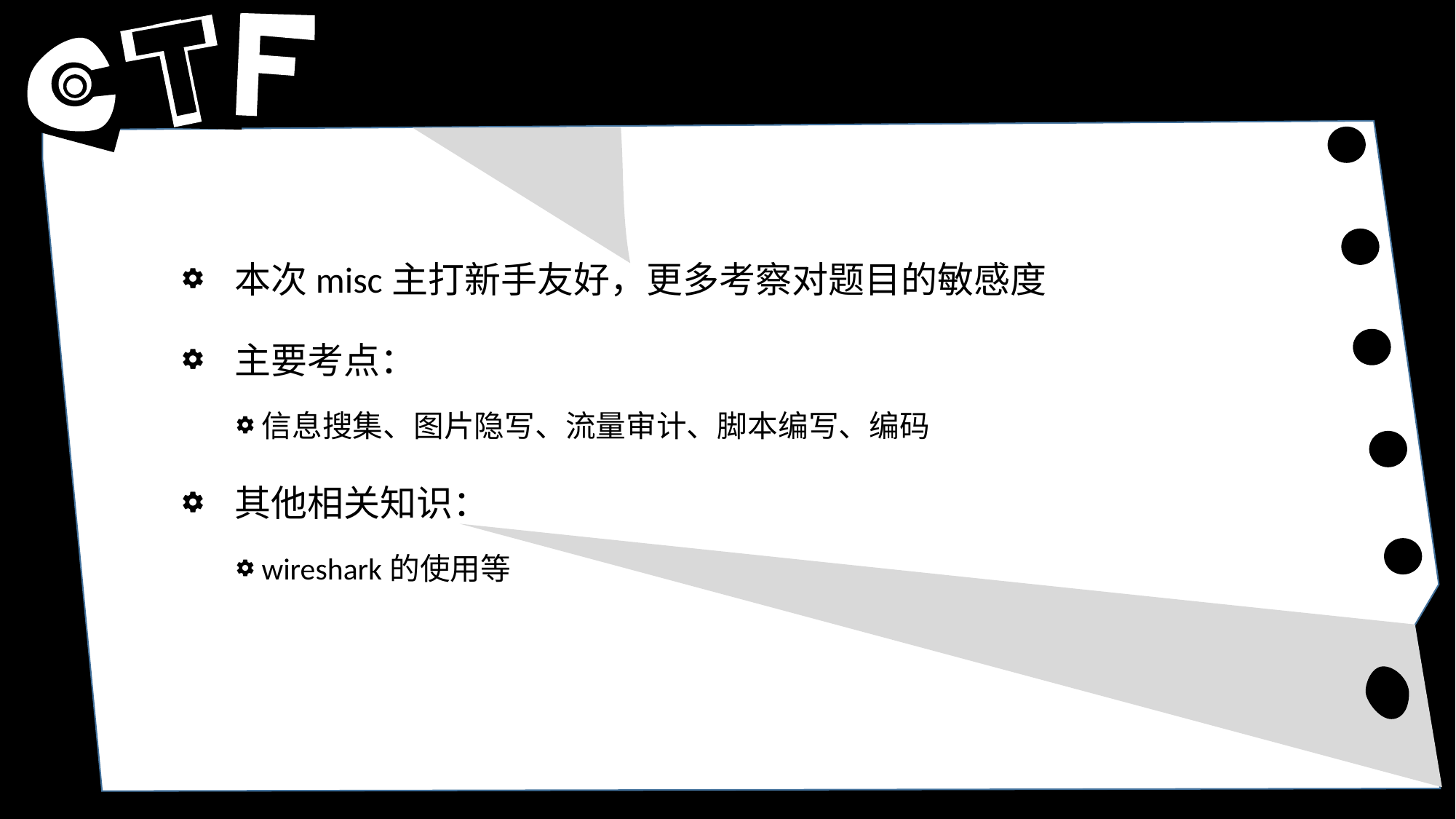

本次misc主打新手友好，更多考察对题目的敏感度
主要考点：
信息搜集、图片隐写、流量审计、脚本编写、编码
其他相关知识：
wireshark的使用等